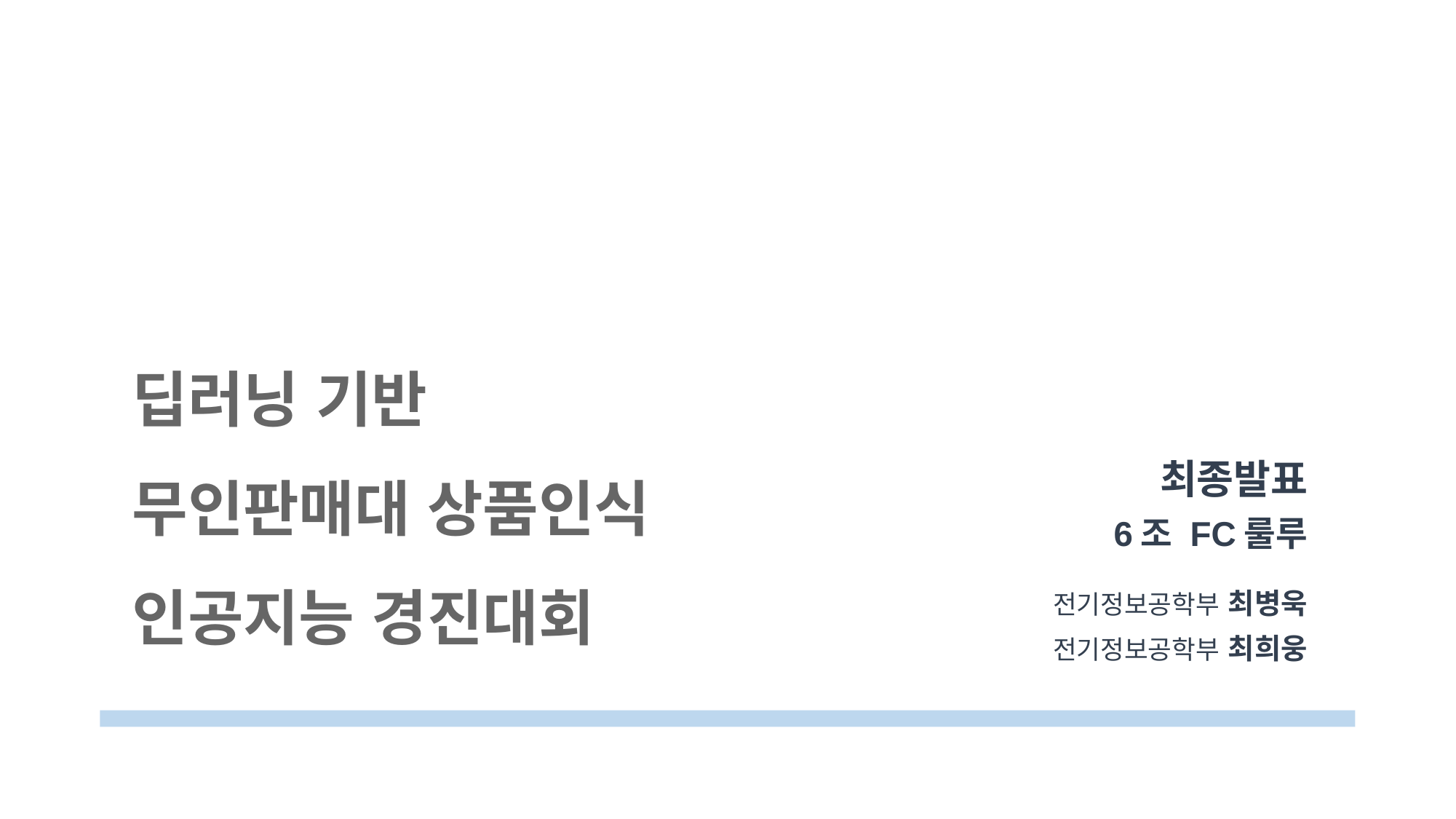

# 딥러닝 기반 무인판매대 상품인식 인공지능 경진대회

최종발표
6조 FC룰루

전기정보공학부 최병욱
전기정보공학부 최희웅